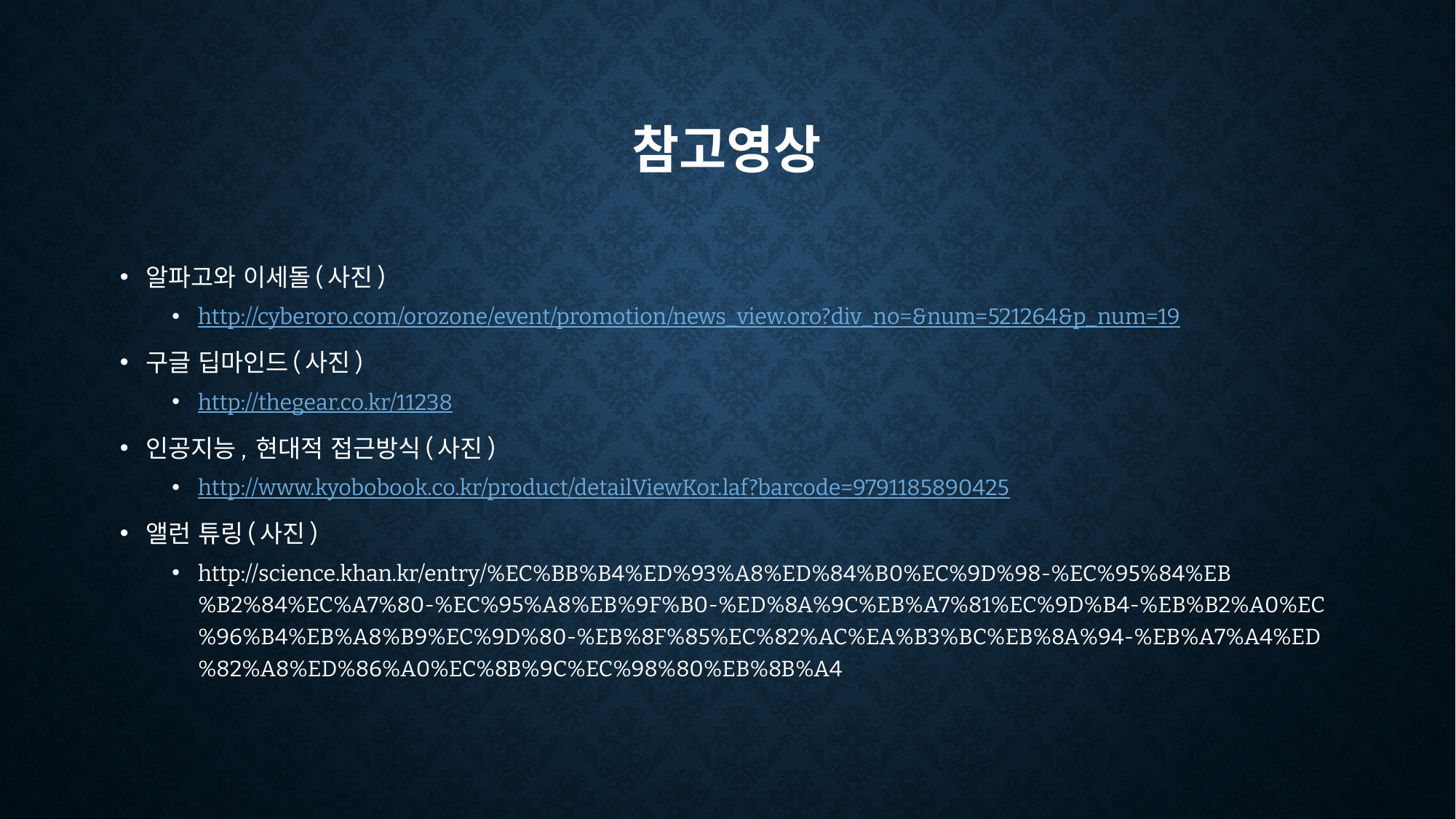

# 참고영상
알파고와 이세돌(사진)
http://cyberoro.com/orozone/event/promotion/news_view.oro?div_no=&num=521264&p_num=19
구글 딥마인드(사진)
http://thegear.co.kr/11238
인공지능, 현대적 접근방식(사진)
http://www.kyobobook.co.kr/product/detailViewKor.laf?barcode=9791185890425
앨런 튜링(사진)
http://science.khan.kr/entry/%EC%BB%B4%ED%93%A8%ED%84%B0%EC%9D%98-%EC%95%84%EB%B2%84%EC%A7%80-%EC%95%A8%EB%9F%B0-%ED%8A%9C%EB%A7%81%EC%9D%B4-%EB%B2%A0%EC%96%B4%EB%A8%B9%EC%9D%80-%EB%8F%85%EC%82%AC%EA%B3%BC%EB%8A%94-%EB%A7%A4%ED%82%A8%ED%86%A0%EC%8B%9C%EC%98%80%EB%8B%A4